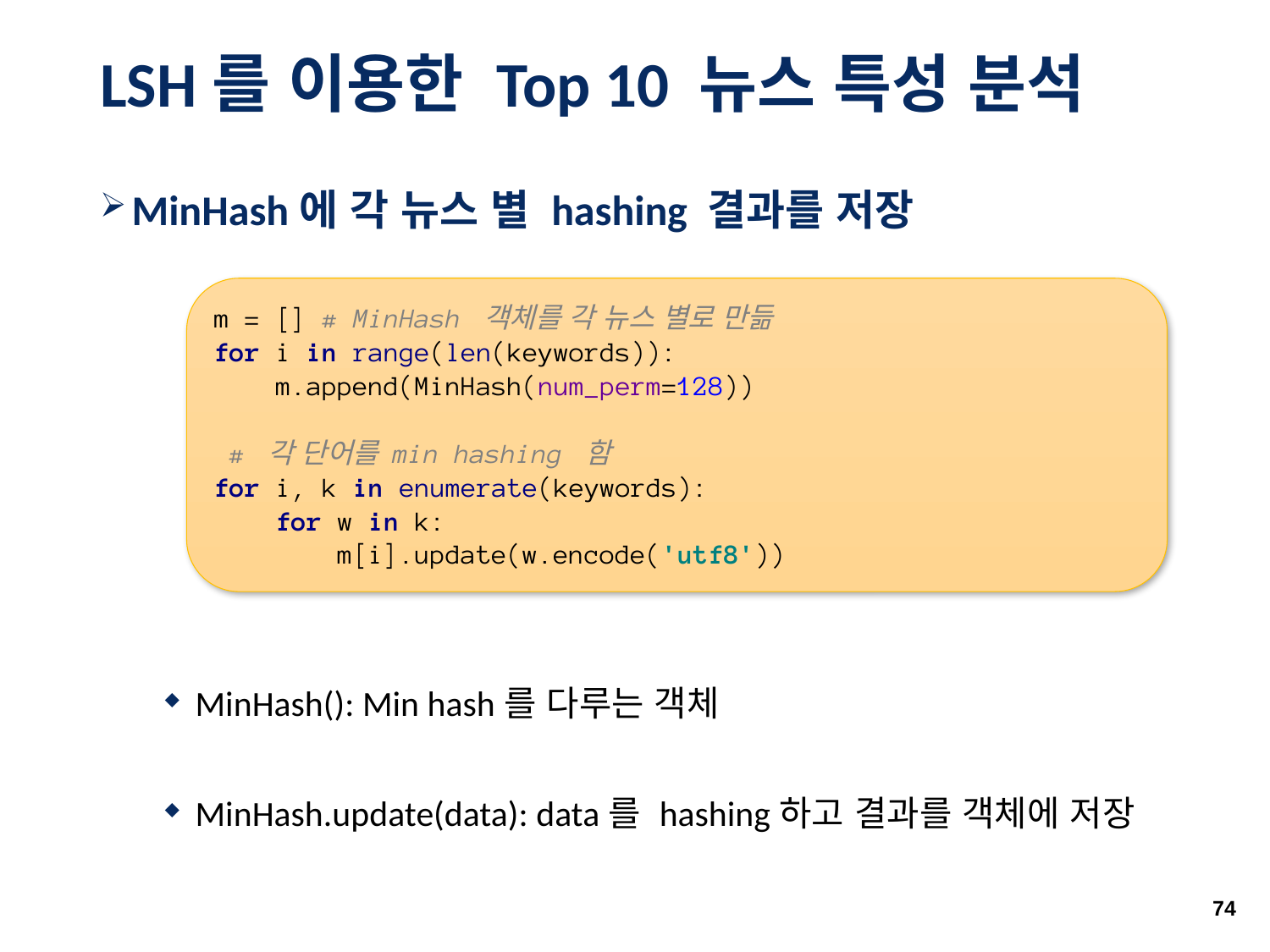

# LSH를 이용한 Top 10 뉴스 특성 분석
MinHash에 각 뉴스 별 hashing 결과를 저장

MinHash(): Min hash를 다루는 객체

MinHash.update(data): data를 hashing하고 결과를 객체에 저장

m = [] # MinHash 객체를 각 뉴스 별로 만듦
for i in range(len(keywords)):
    m.append(MinHash(num_perm=128))
 # 각 단어를 min hashing 함
for i, k in enumerate(keywords):
    for w in k:
        m[i].update(w.encode('utf8'))
74